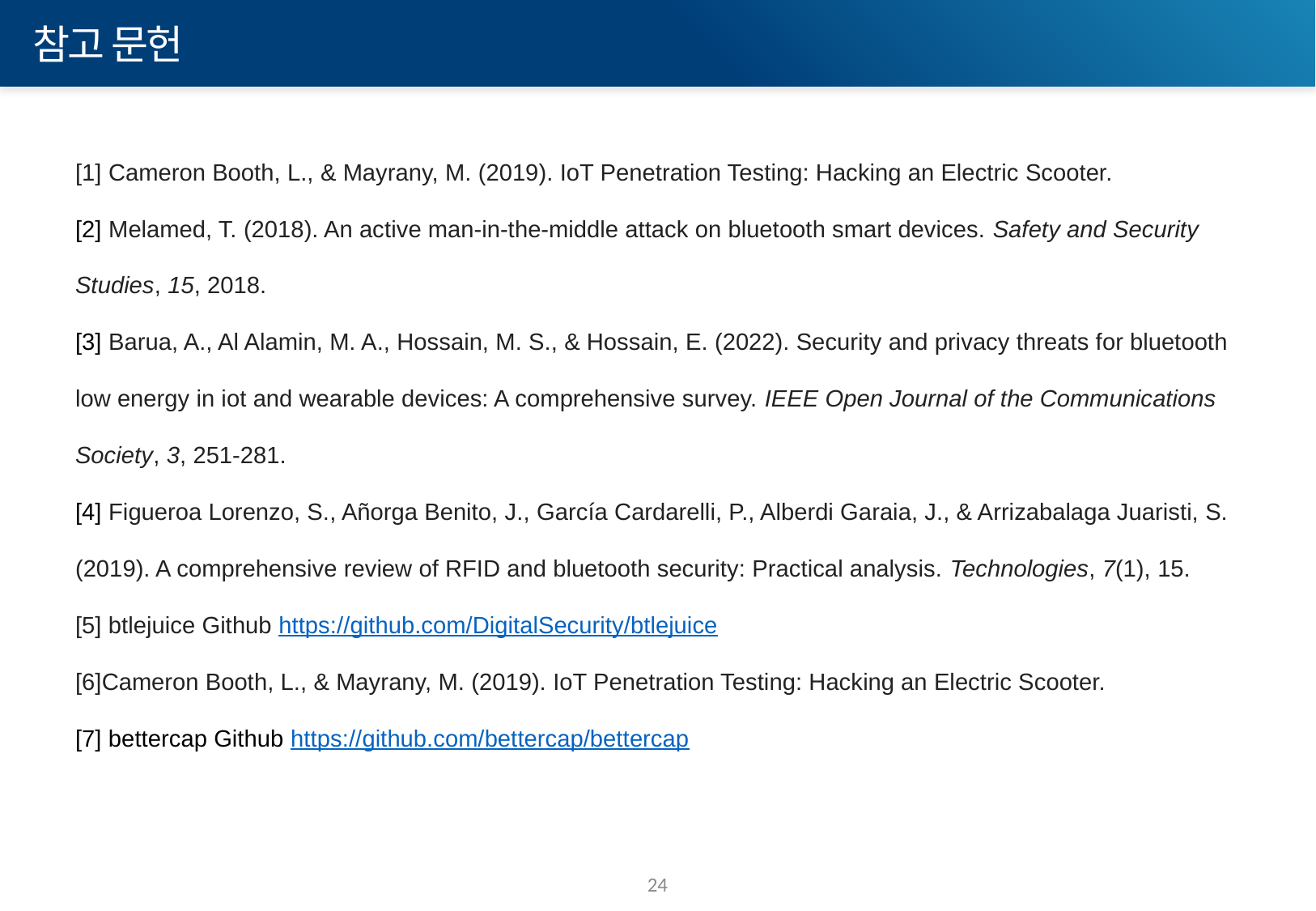

참고 문헌
[1] Cameron Booth, L., & Mayrany, M. (2019). IoT Penetration Testing: Hacking an Electric Scooter.
[2] Melamed, T. (2018). An active man-in-the-middle attack on bluetooth smart devices. Safety and Security Studies, 15, 2018.
[3] Barua, A., Al Alamin, M. A., Hossain, M. S., & Hossain, E. (2022). Security and privacy threats for bluetooth low energy in iot and wearable devices: A comprehensive survey. IEEE Open Journal of the Communications Society, 3, 251-281.
[4] Figueroa Lorenzo, S., Añorga Benito, J., García Cardarelli, P., Alberdi Garaia, J., & Arrizabalaga Juaristi, S. (2019). A comprehensive review of RFID and bluetooth security: Practical analysis. Technologies, 7(1), 15.
[5] btlejuice Github https://github.com/DigitalSecurity/btlejuice
[6]Cameron Booth, L., & Mayrany, M. (2019). IoT Penetration Testing: Hacking an Electric Scooter.
[7] bettercap Github https://github.com/bettercap/bettercap

24